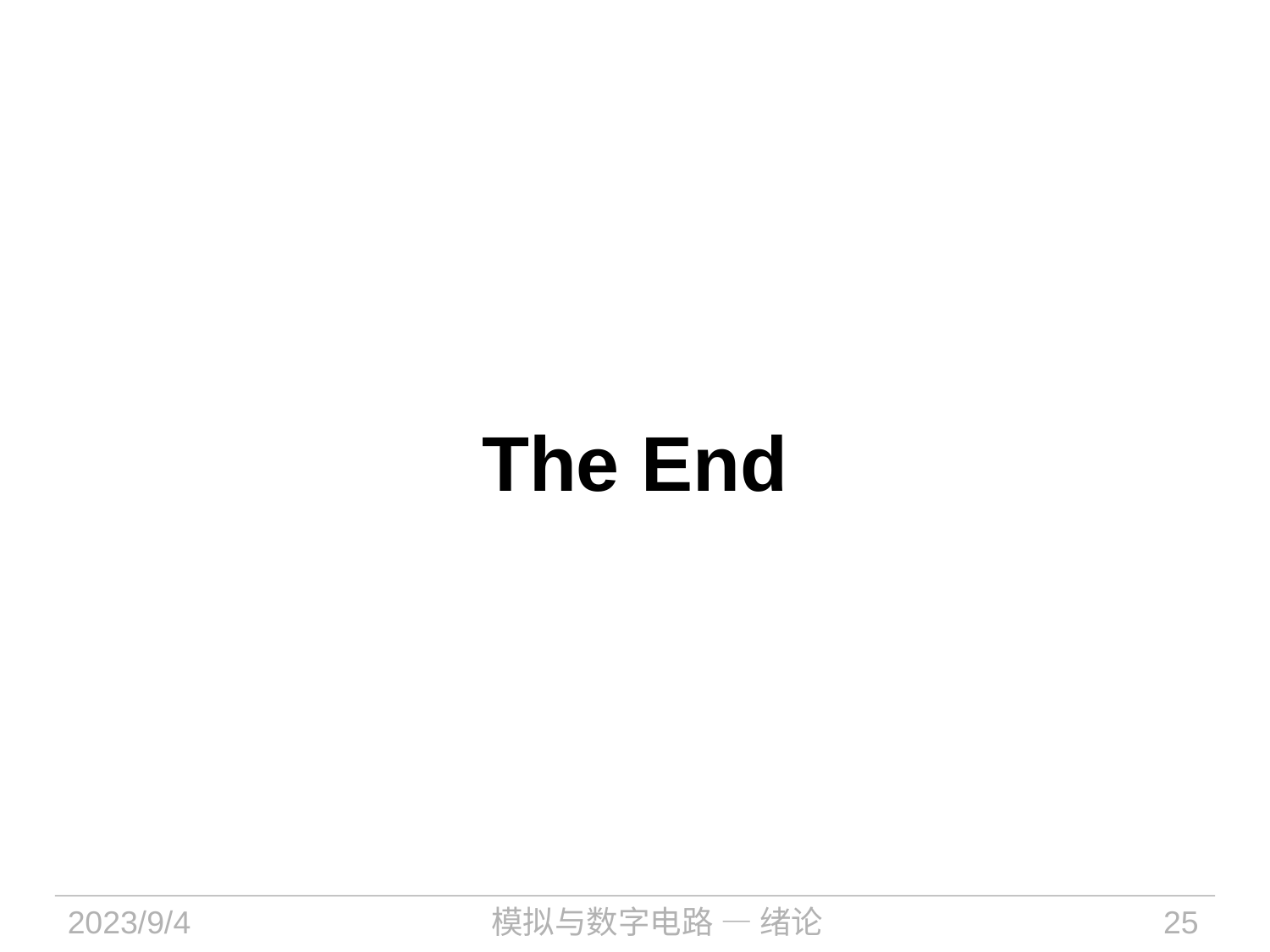

# The End
2023/9/4
模拟与数字电路 — 绪论
25